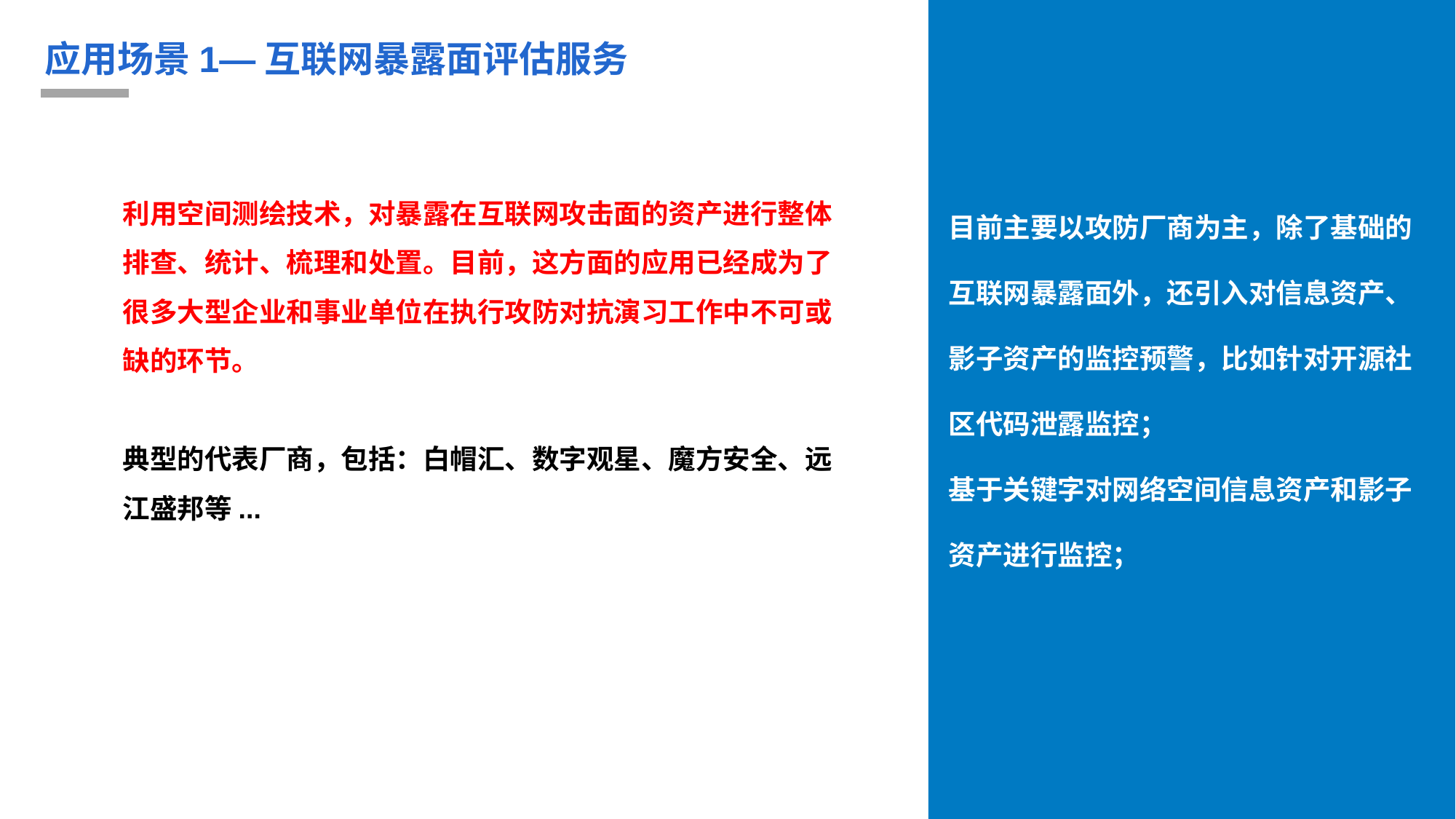

应用场景1—互联网暴露面评估服务

利用空间测绘技术，对暴露在互联网攻击面的资产进行整体排查、统计、梳理和处置。目前，这方面的应用已经成为了很多大型企业和事业单位在执行攻防对抗演习工作中不可或缺的环节。

典型的代表厂商，包括：白帽汇、数字观星、魔方安全、远江盛邦等...
目前主要以攻防厂商为主，除了基础的

互联网暴露面外，还引入对信息资产、

影子资产的监控预警，比如针对开源社

区代码泄露监控；

基于关键字对网络空间信息资产和影子

资产进行监控；